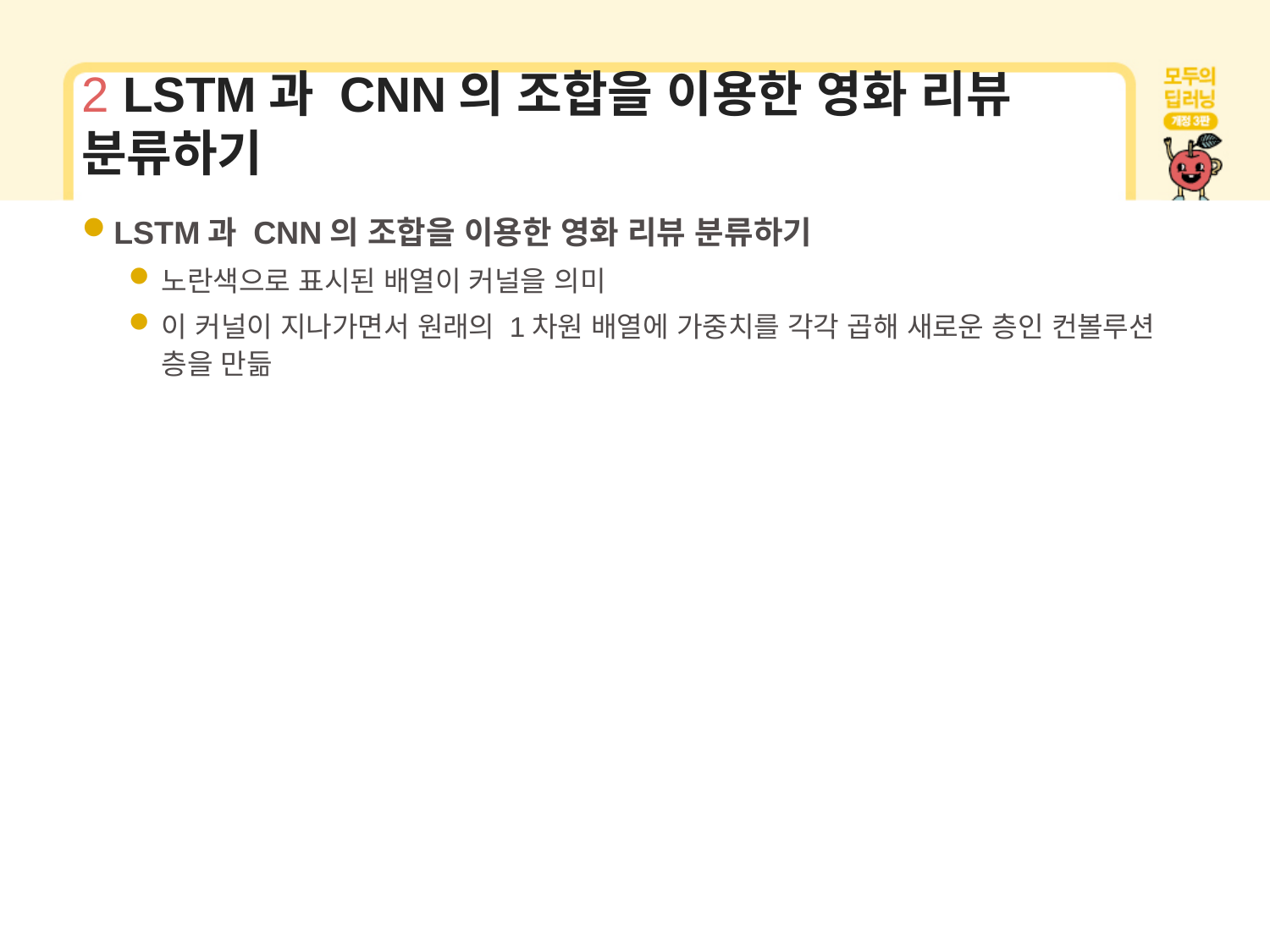

# 2 LSTM과 CNN의 조합을 이용한 영화 리뷰 분류하기
LSTM과 CNN의 조합을 이용한 영화 리뷰 분류하기
노란색으로 표시된 배열이 커널을 의미
이 커널이 지나가면서 원래의 1차원 배열에 가중치를 각각 곱해 새로운 층인 컨볼루션 층을 만듦